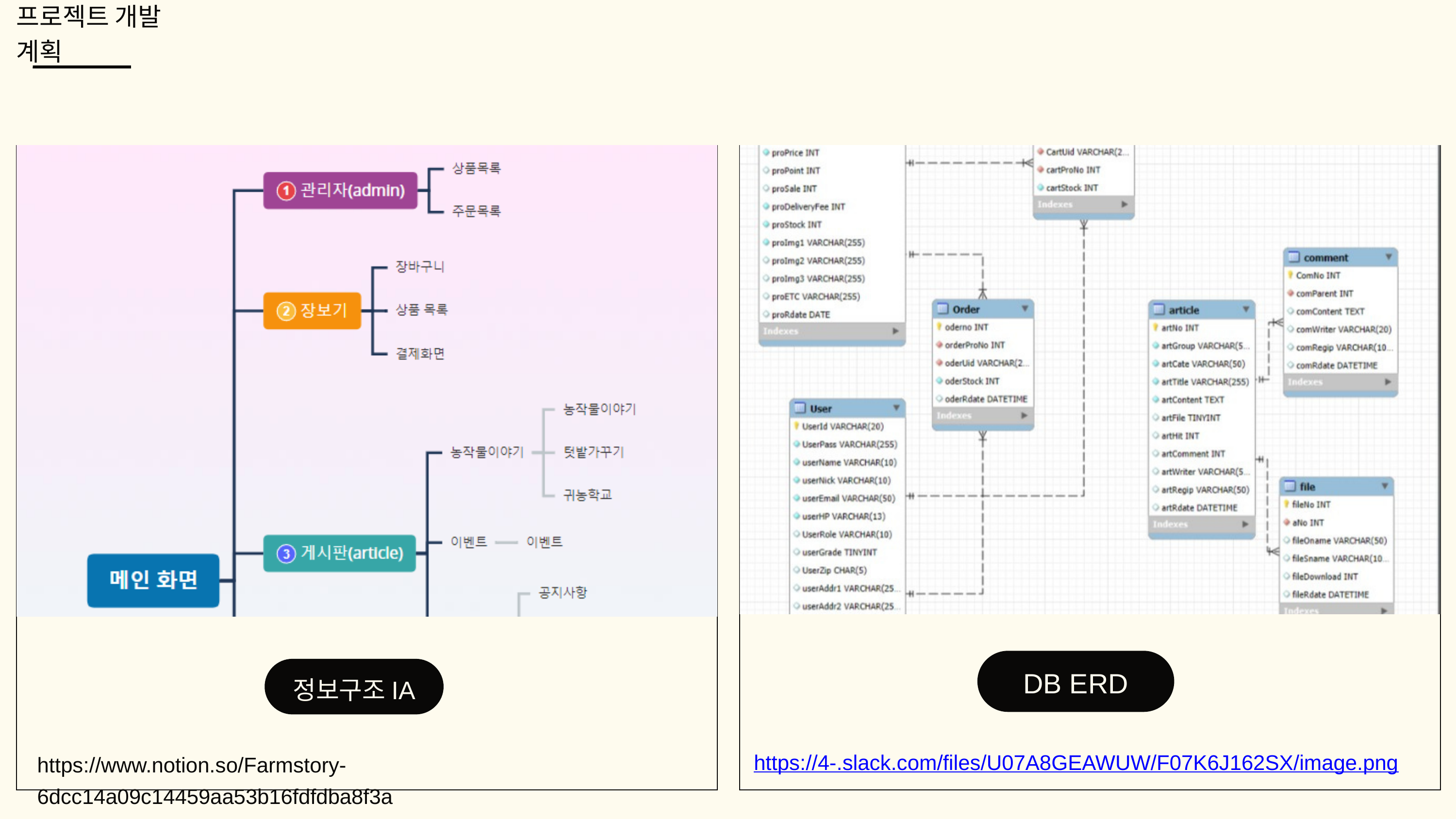

프로젝트 개발 계획

정보구조IA
DB ERD
https://4-.slack.com/files/U07A8GEAWUW/F07K6J162SX/image.png
https://www.notion.so/Farmstory-6dcc14a09c14459aa53b16fdfdba8f3a